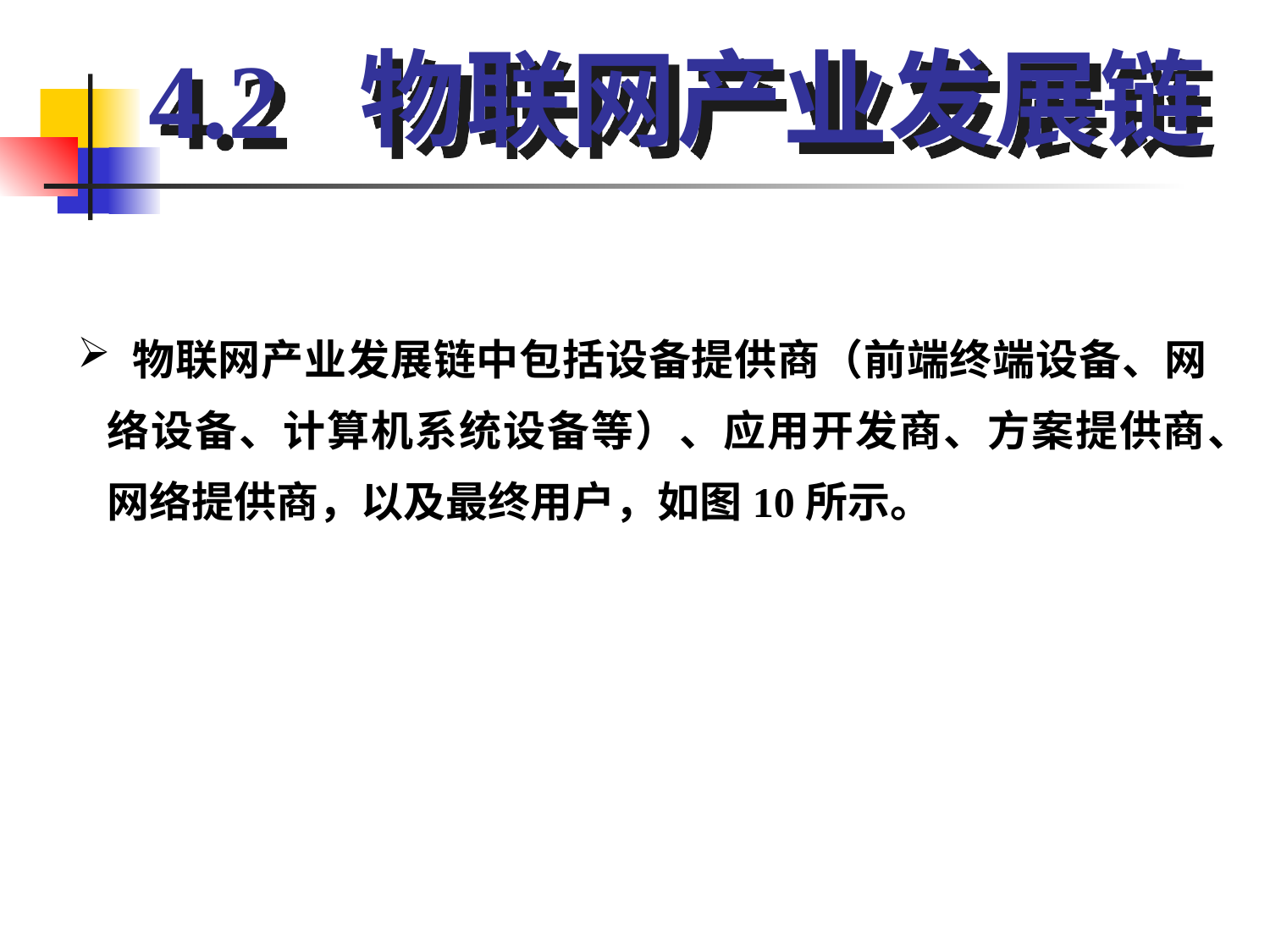

4.2  物联网产业发展链
 物联网产业发展链中包括设备提供商（前端终端设备、网络设备、计算机系统设备等）、应用开发商、方案提供商、网络提供商，以及最终用户，如图10所示。